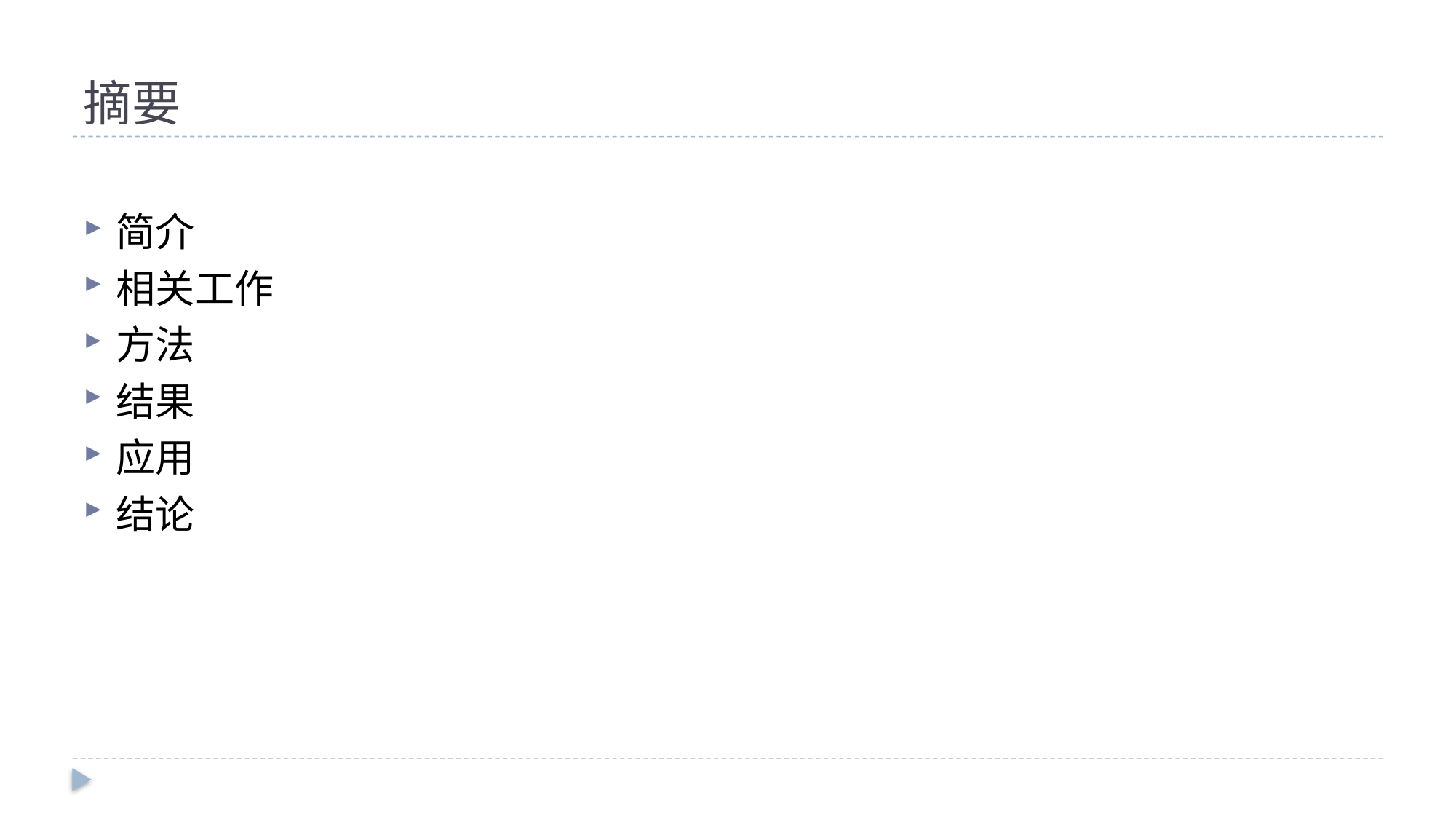

# 摘要

简介
相关工作
方法
结果
应用
结论